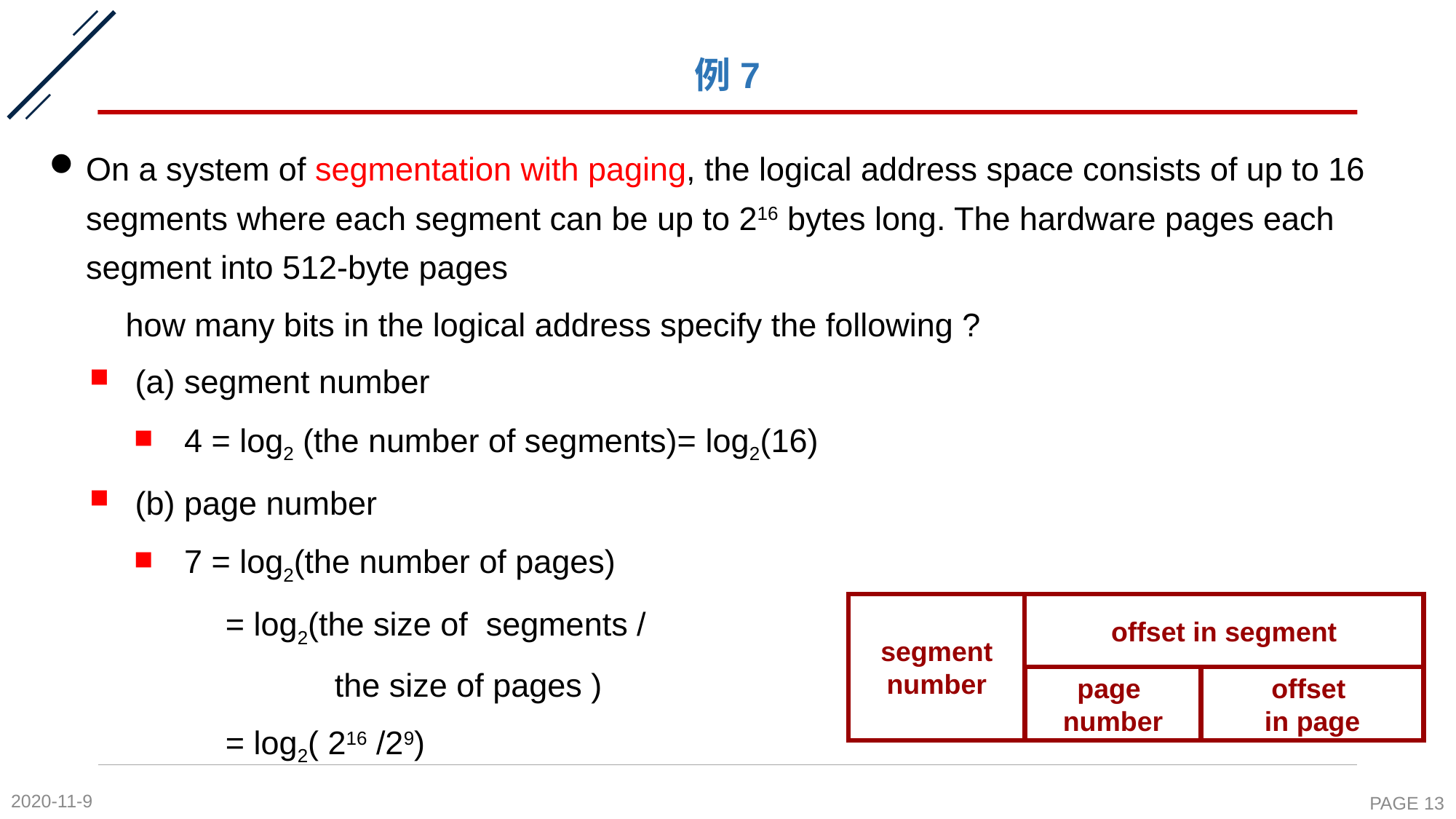

# 例7
On a system of segmentation with paging, the logical address space consists of up to 16 segments where each segment can be up to 216 bytes long. The hardware pages each segment into 512-byte pages
   how many bits in the logical address specify the following ?
(a) segment number
4 = log2 (the number of segments)= log2(16)
(b) page number
7 = log2(the number of pages)
              = log2(the size of  segments /
                          the size of pages )
              = log2( 216 /29)

segment
number
offset in segment
page
number
offset
in page
2020-11-9
PAGE 13